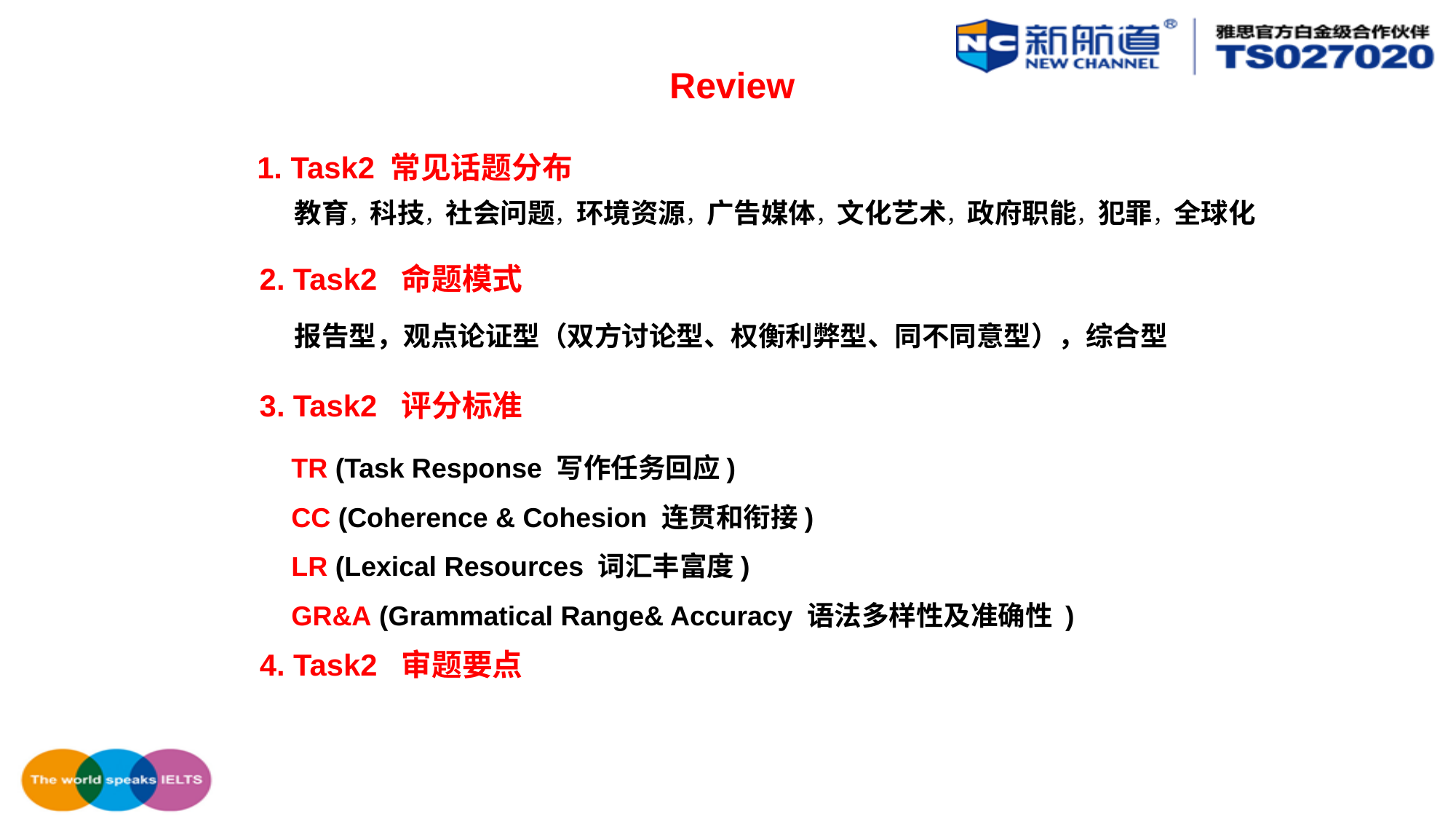

Review
1. Task2 常见话题分布
教育，科技，社会问题，环境资源，广告媒体，文化艺术，政府职能，犯罪，全球化
2. Task2  命题模式
报告型，观点论证型（双方讨论型、权衡利弊型、同不同意型），综合型
3. Task2  评分标准

TR (Task Response 写作任务回应)
CC (Coherence & Cohesion 连贯和衔接)
LR (Lexical Resources 词汇丰富度)
GR&A (Grammatical Range& Accuracy 语法多样性及准确性 )

4. Task2  审题要点